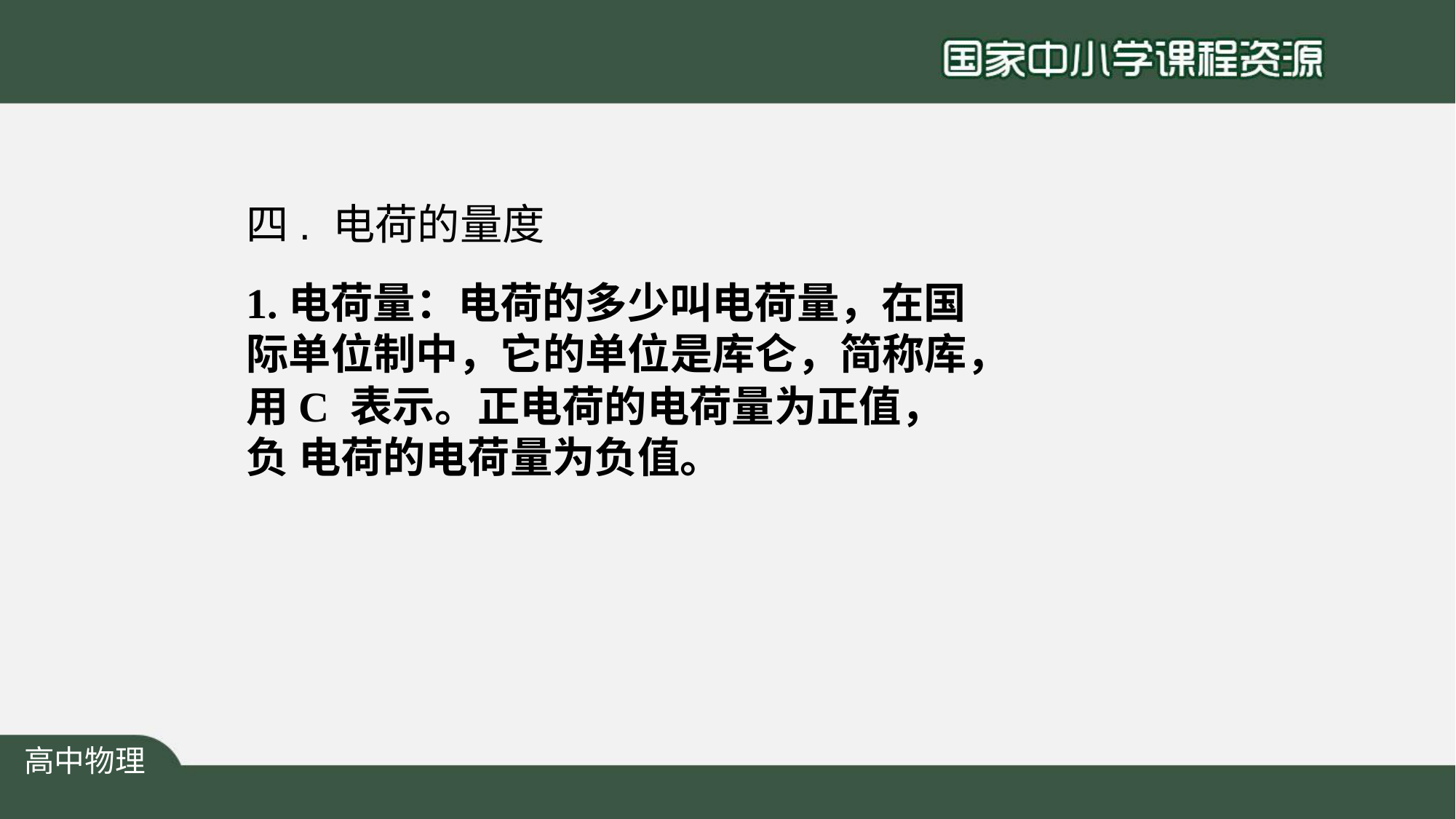

四. 电荷的量度
1.电荷量：电荷的多少叫电荷量，在国
际单位制中，它的单位是库仑，简称库，
用C 表示。正电荷的电荷量为正值，负 电荷的电荷量为负值。
高中物理